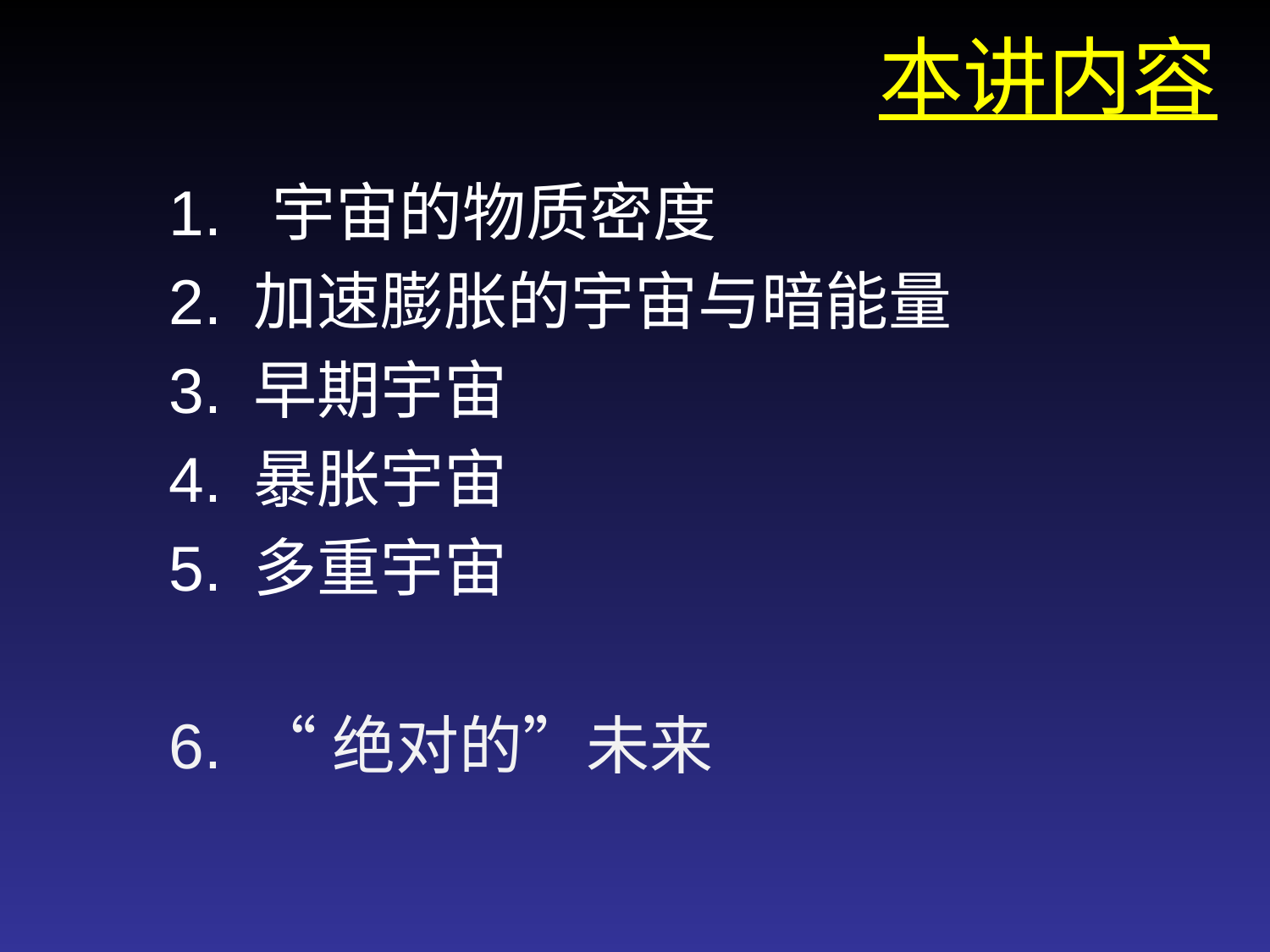

本讲内容
宇宙的物质密度
加速膨胀的宇宙与暗能量
早期宇宙
暴胀宇宙
多重宇宙

“绝对的”未来